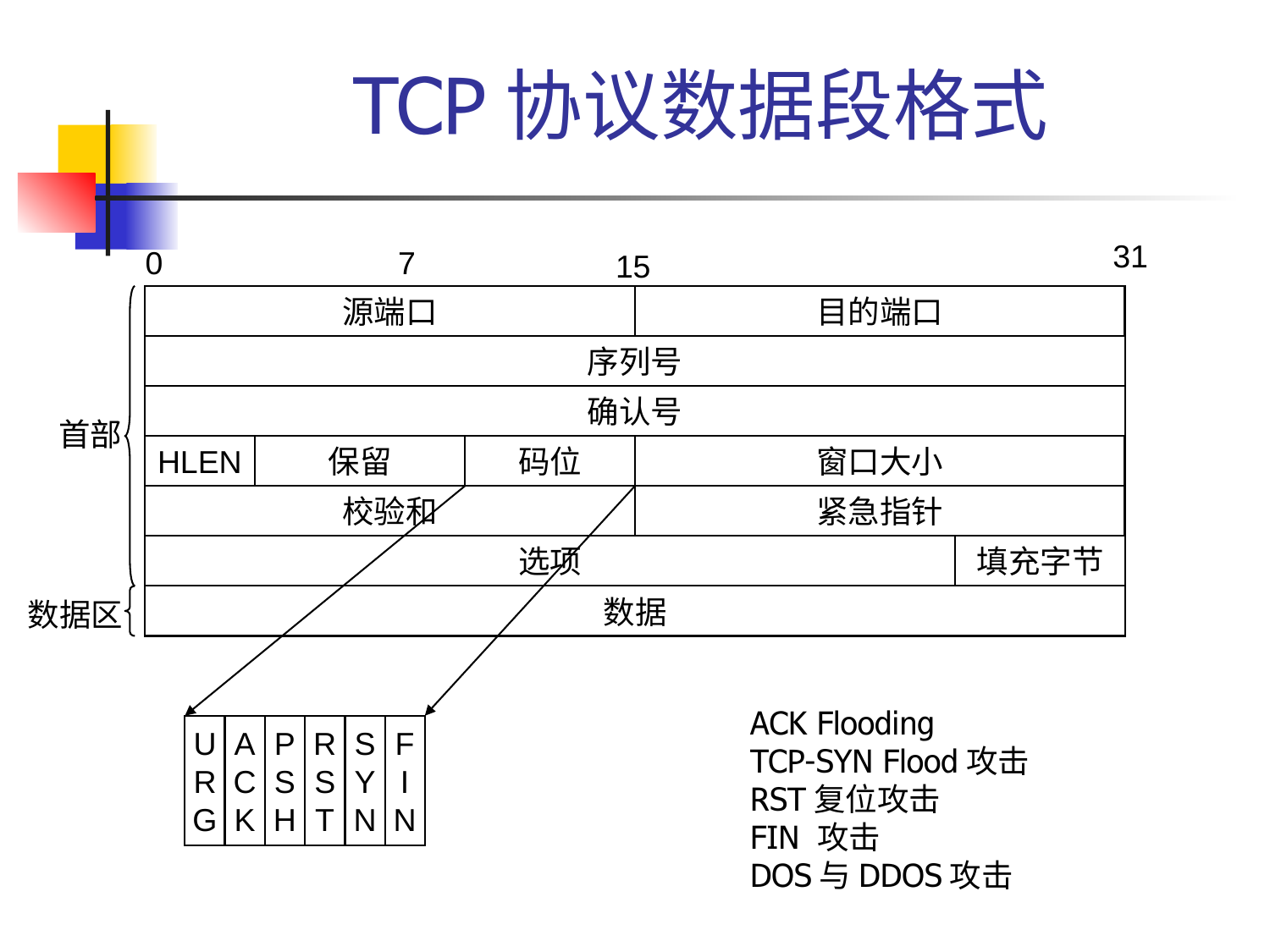

# TCP协议数据段格式
31
0
7
15

源端口
目的端口
序列号
确认号
首部
HLEN
保留
码位
窗口大小
校验和

紧急指针
选项
填充字节

数据
数据区
ACK Flooding
TCP-SYN Flood攻击
RST复位攻击
FIN 攻击
DOS与DDOS攻击
U
R
G
A
C
K
P
S
H
R
S
T
S
Y
N
F
I
N